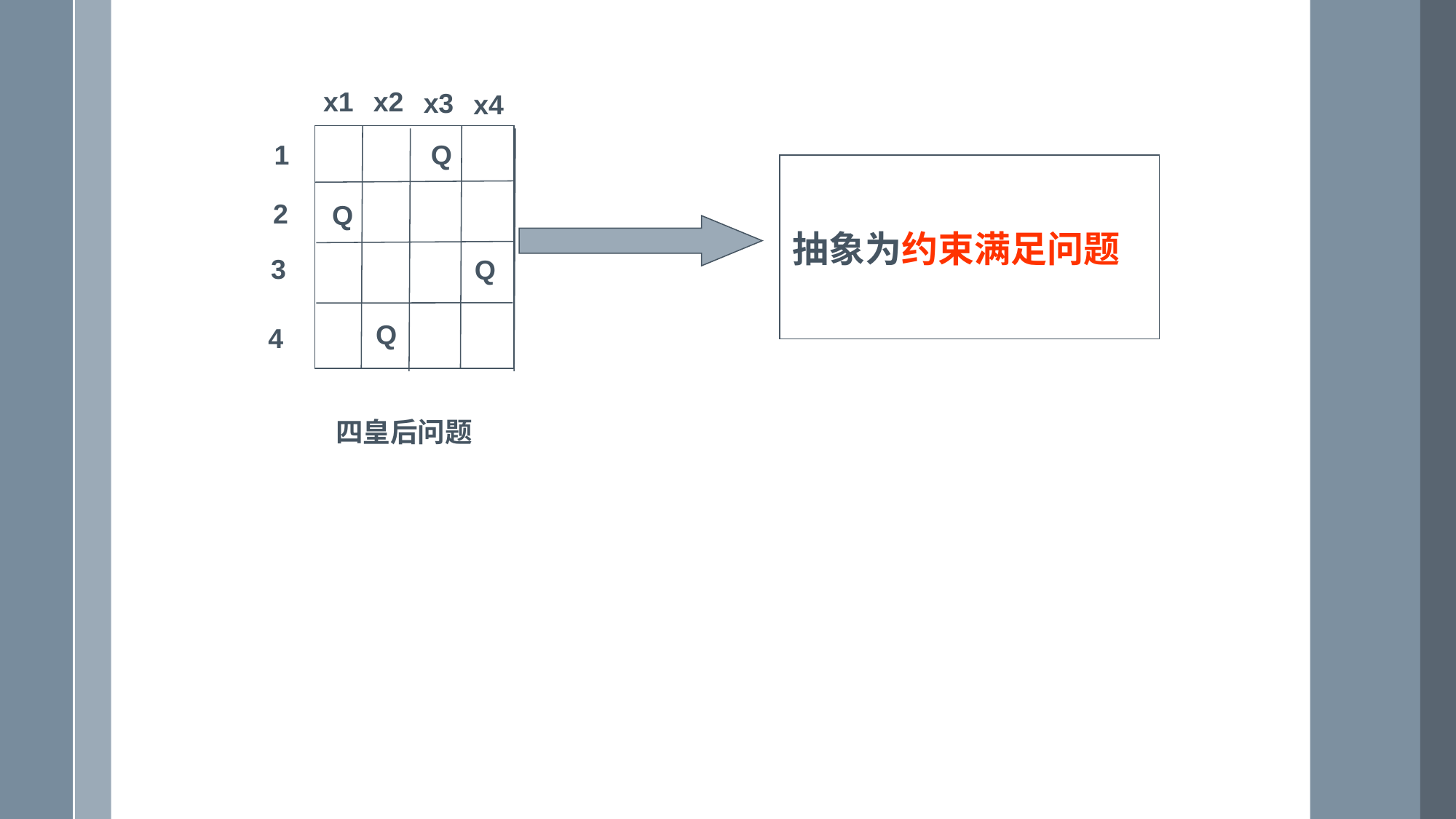

x1
x2
x3
x4

1
Q

2
Q

抽象为约束满足问题

3
Q

Q
4
四皇后问题